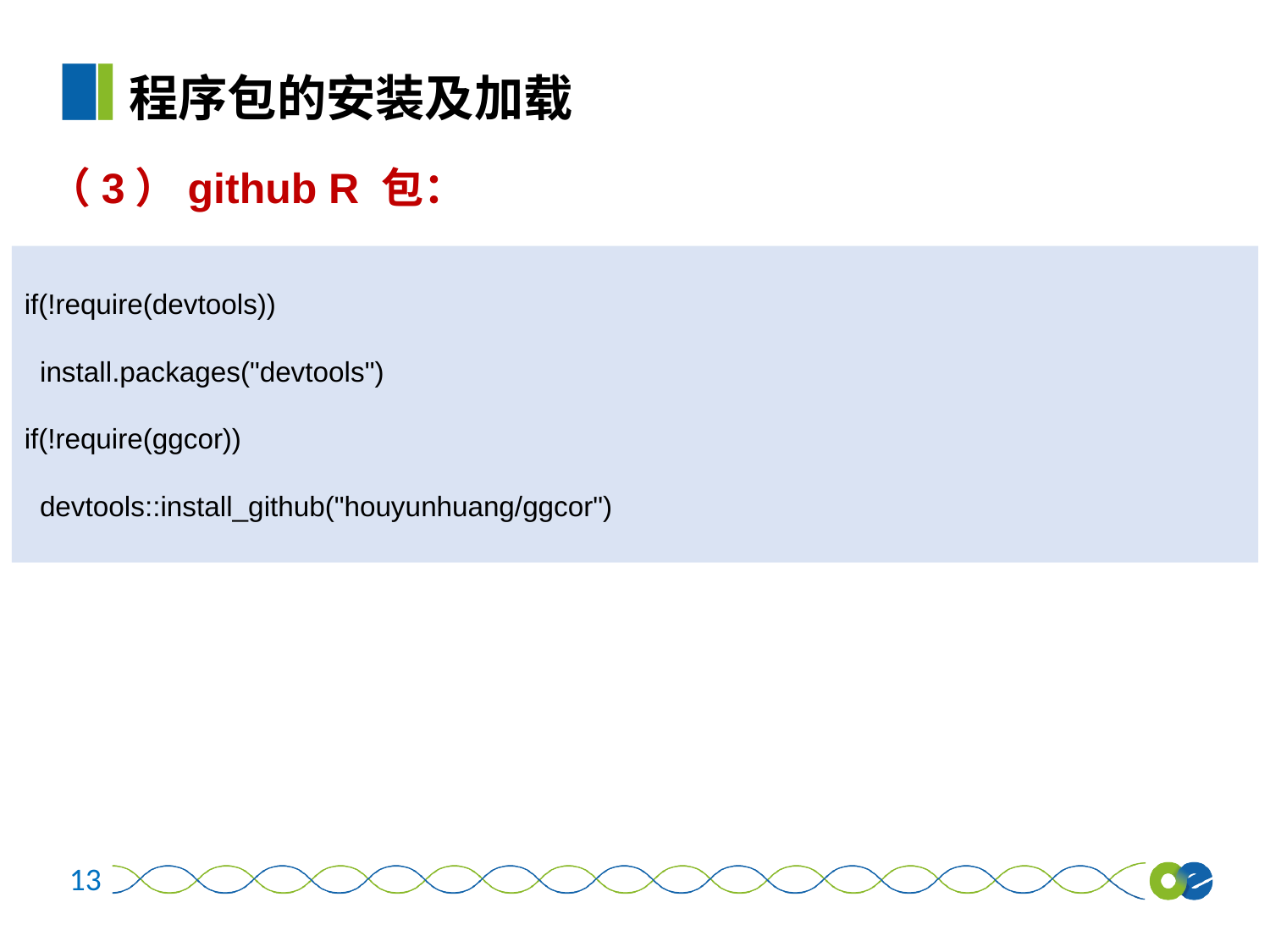

程序包的安装及加载
（3）github R 包：

if(!require(devtools))
  install.packages("devtools")
if(!require(ggcor))
  devtools::install_github("houyunhuang/ggcor")

13